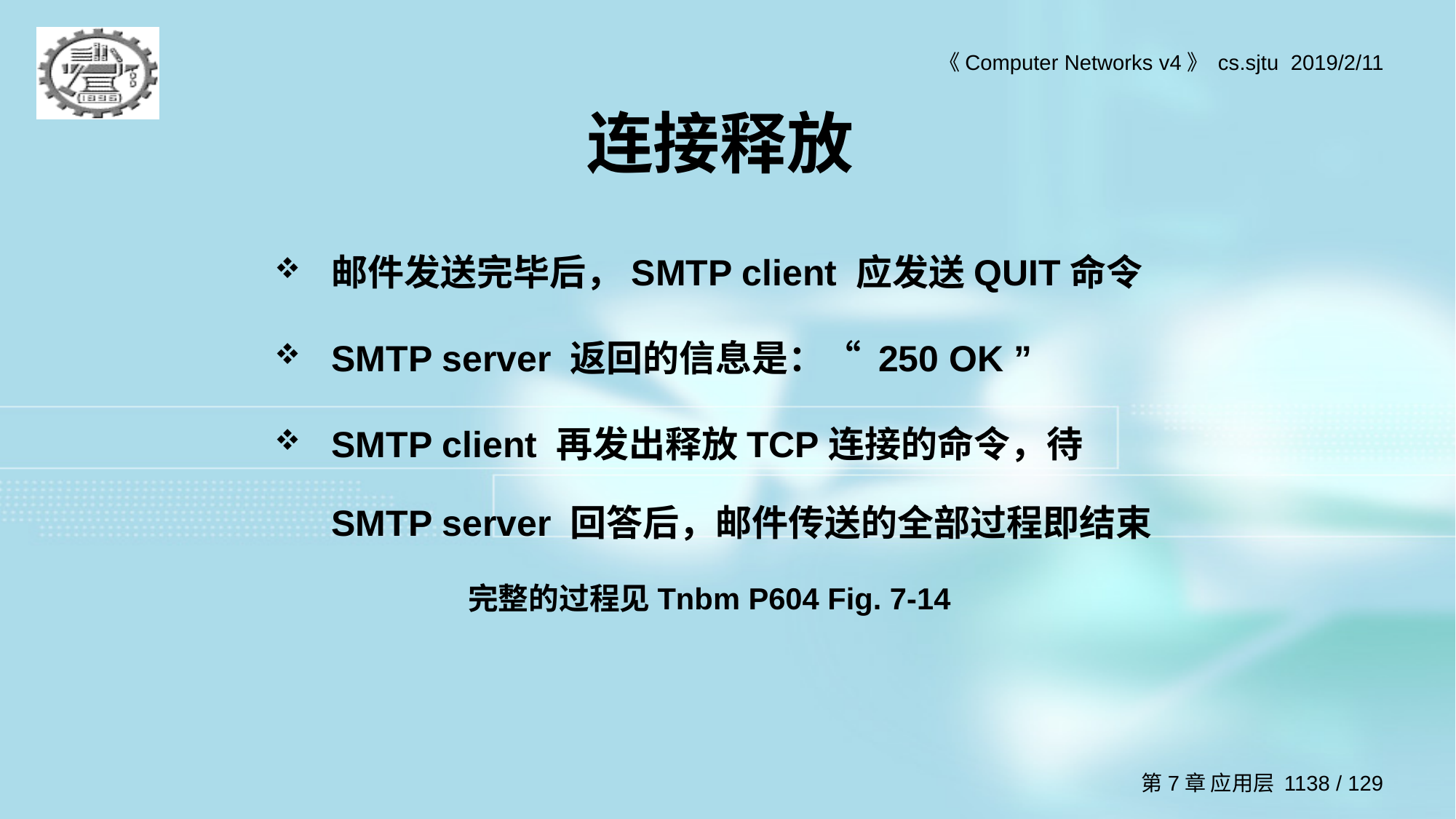

# 连接释放
邮件发送完毕后，SMTP client 应发送QUIT命令
SMTP server 返回的信息是：“ 250 OK ”
SMTP client 再发出释放TCP连接的命令，待SMTP server 回答后，邮件传送的全部过程即结束
完整的过程见Tnbm P604 Fig. 7-14